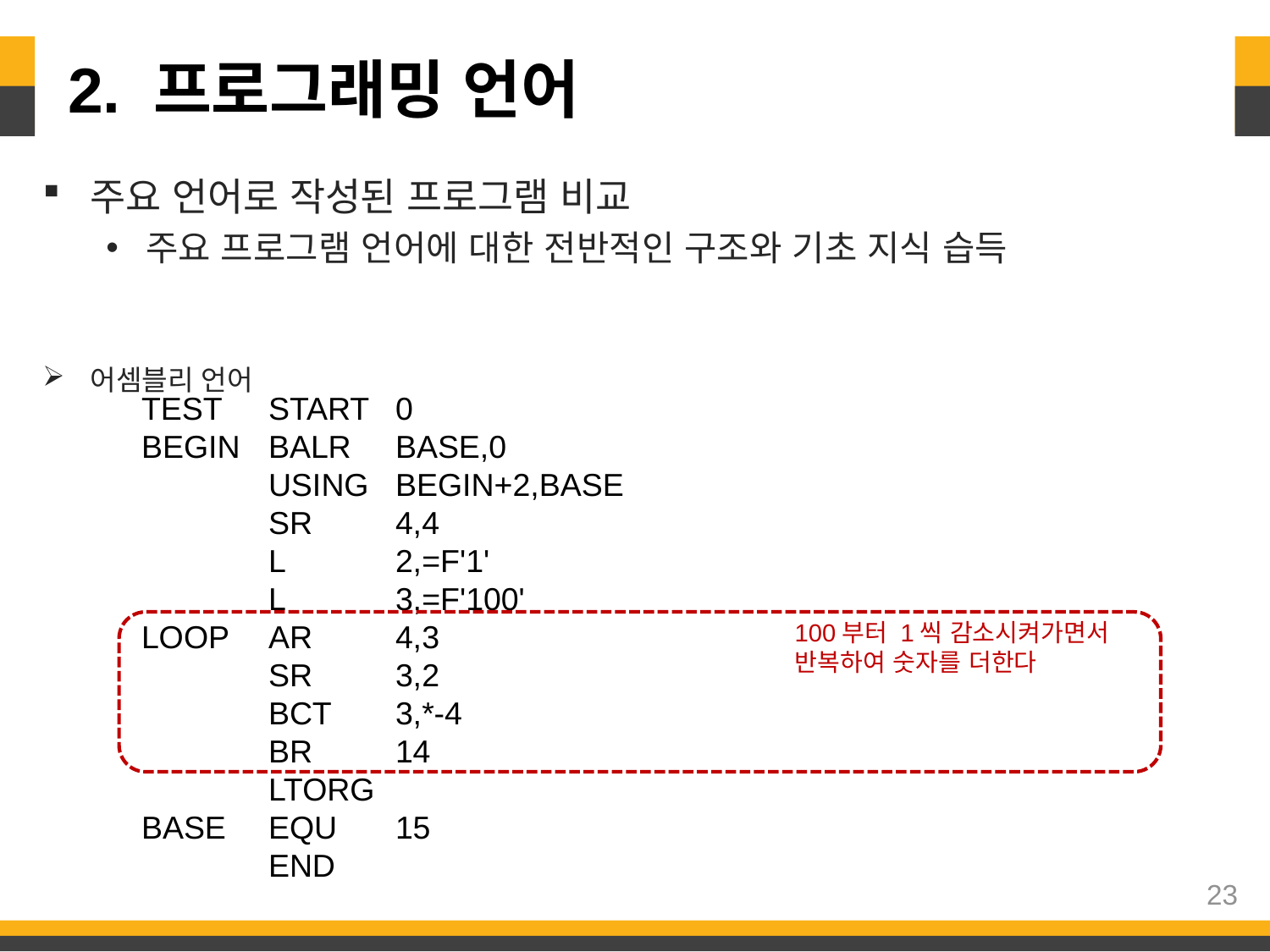

# 2. 프로그래밍 언어
주요 언어로 작성된 프로그램 비교
주요 프로그램 언어에 대한 전반적인 구조와 기초 지식 습득

어셈블리 언어

TEST	START	0
BEGIN	BALR	BASE,0
	USING	BEGIN+2,BASE
	SR	4,4
	L	2,=F'1'
	L	3,=F'100'
LOOP	AR	4,3
	SR	3,2
	BCT	3,*-4
	BR	14
	LTORG
BASE	EQU	15
	END
100부터 1씩 감소시켜가면서
반복하여 숫자를 더한다

23